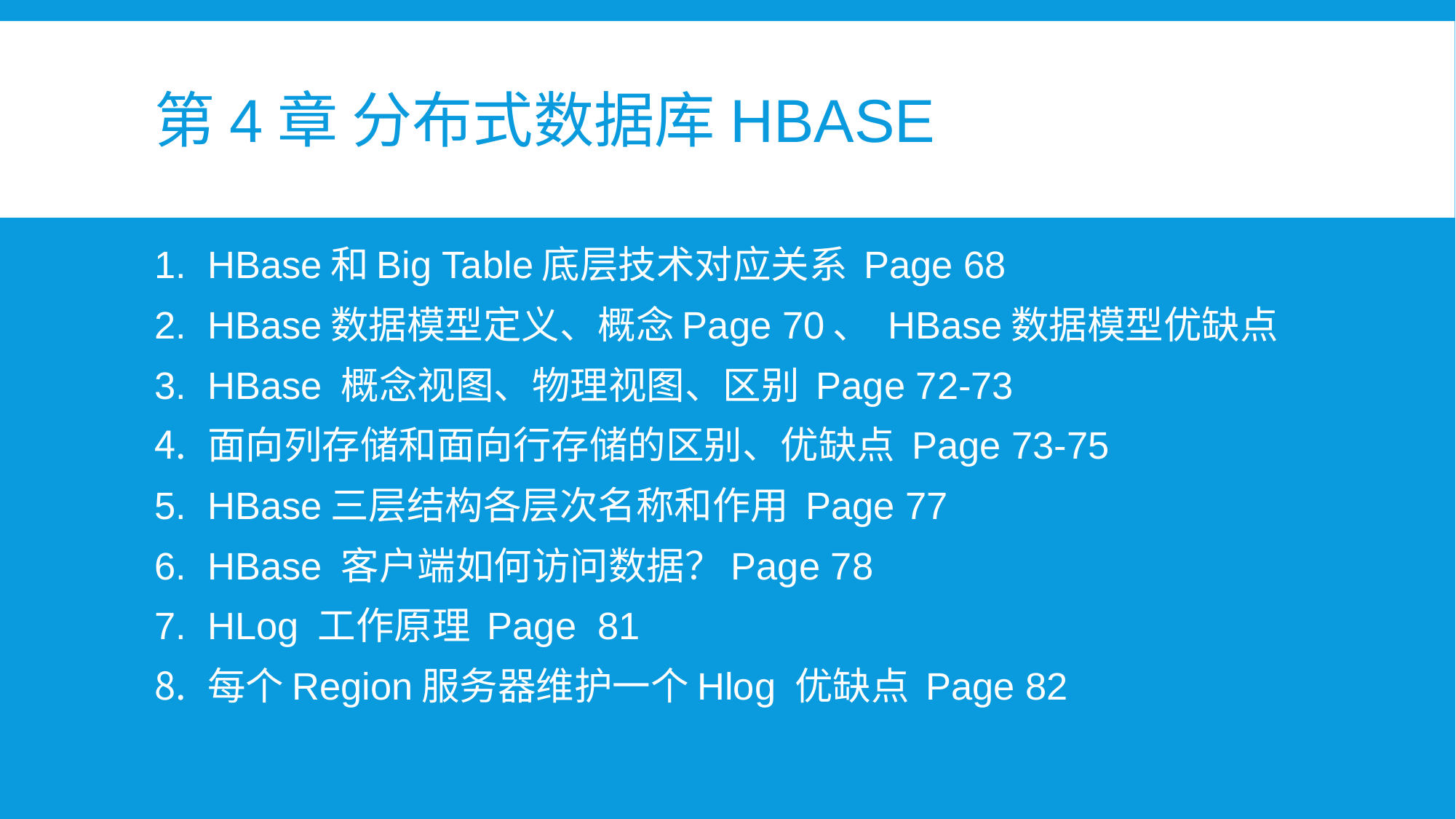

# 第4章 分布式数据库HBase
HBase和Big Table底层技术对应关系 Page 68
HBase数据模型定义、概念Page 70、 HBase数据模型优缺点
HBase 概念视图、物理视图、区别 Page 72-73
面向列存储和面向行存储的区别、优缺点 Page 73-75
HBase三层结构各层次名称和作用 Page 77
HBase 客户端如何访问数据？Page 78
HLog 工作原理 Page  81
每个Region服务器维护一个Hlog 优缺点 Page 82